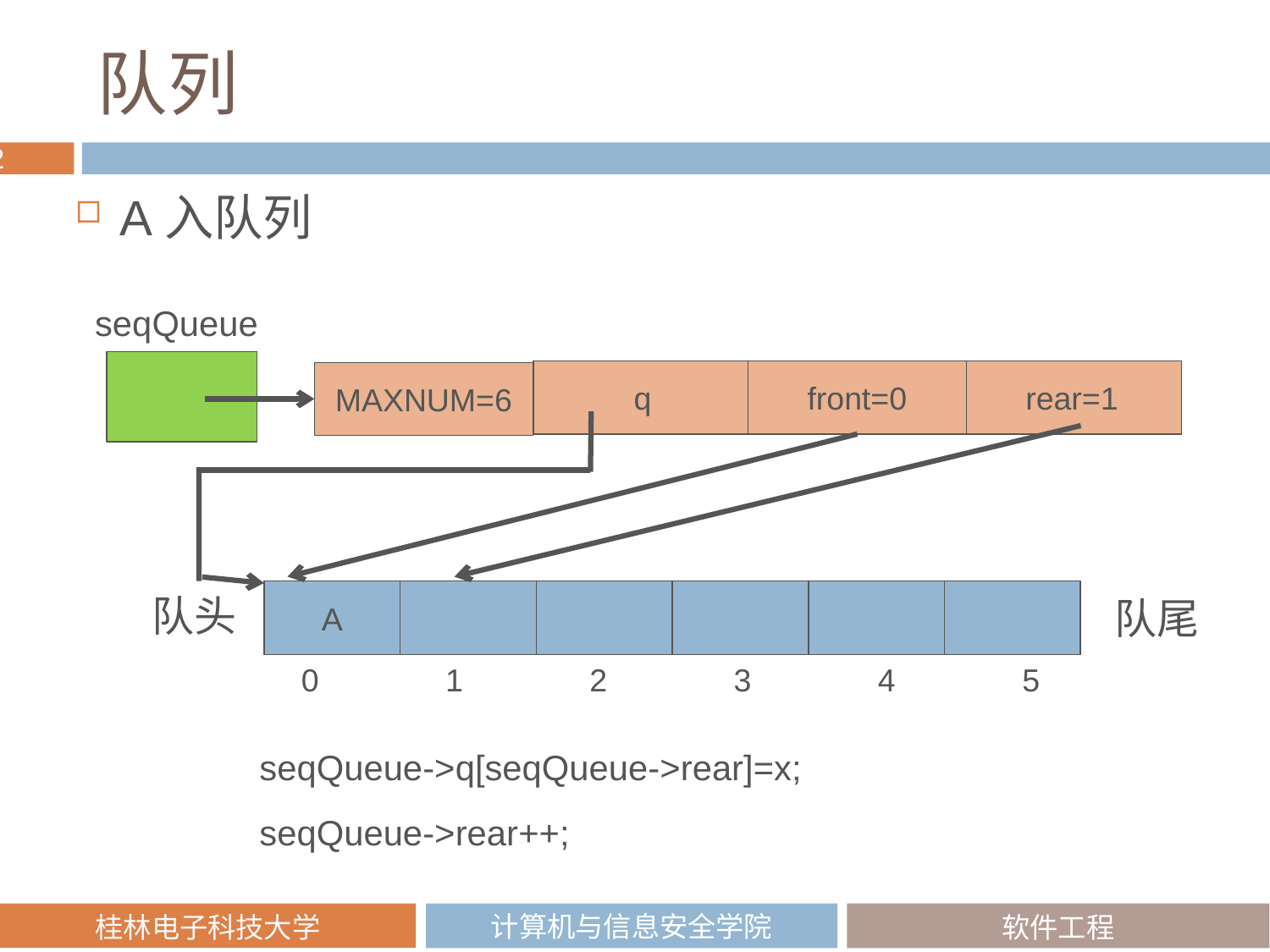

# 队列
A入队列
seqQueue

front=0
q
rear=1
MAXNUM=6
队头
A

队尾
0
1
2
3
4
5
seqQueue->q[seqQueue->rear]=x;
seqQueue->rear++;